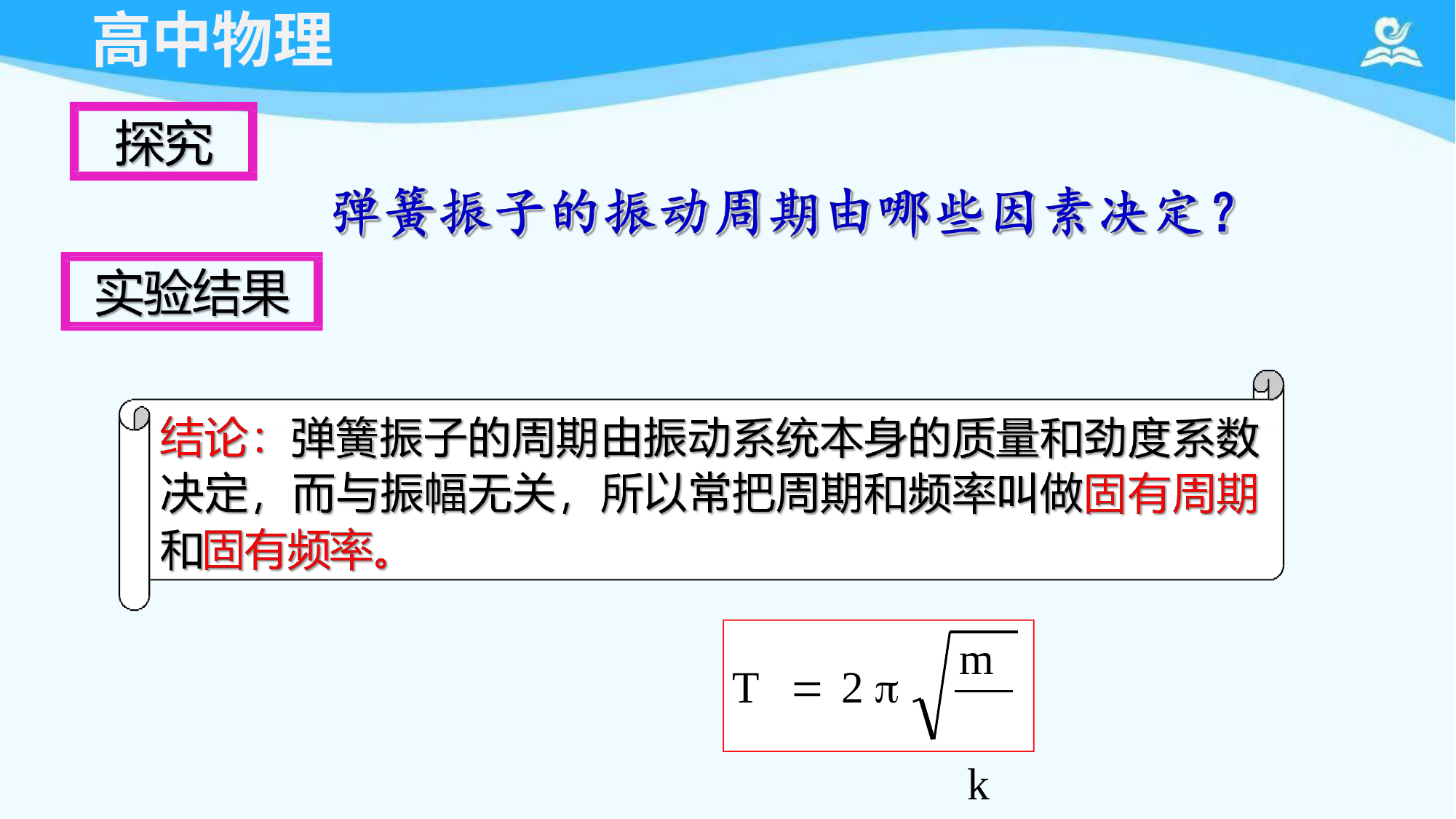

# 高中物理

m  k

T	=	2 π